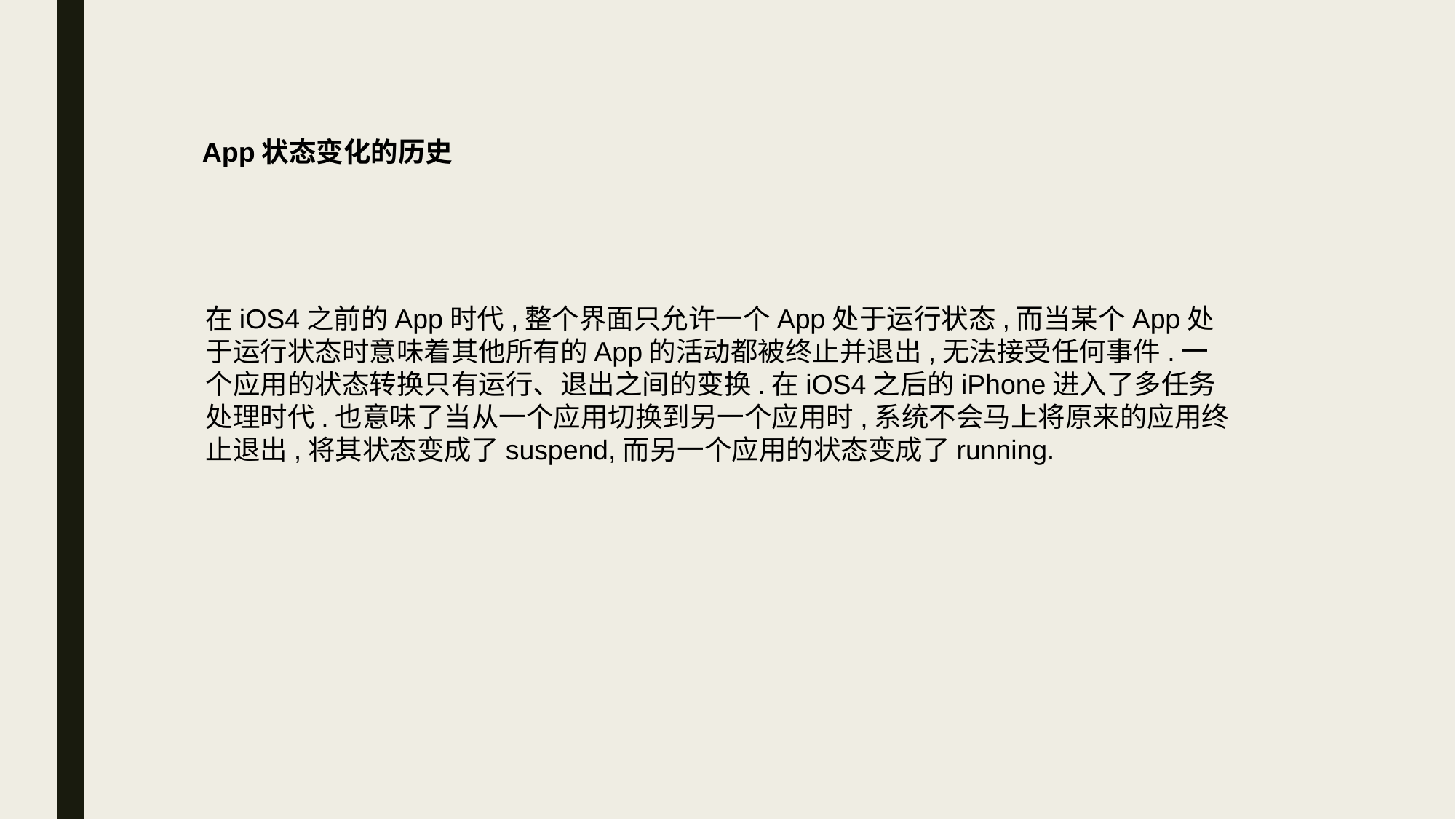

App状态变化的历史

在iOS4之前的App时代,整个界面只允许一个App处于运行状态,而当某个App处于运行状态时意味着其他所有的App的活动都被终止并退出,无法接受任何事件.一个应用的状态转换只有运行、退出之间的变换.在iOS4之后的iPhone进入了多任务处理时代.也意味了当从一个应用切换到另一个应用时,系统不会马上将原来的应用终止退出,将其状态变成了suspend,而另一个应用的状态变成了running.